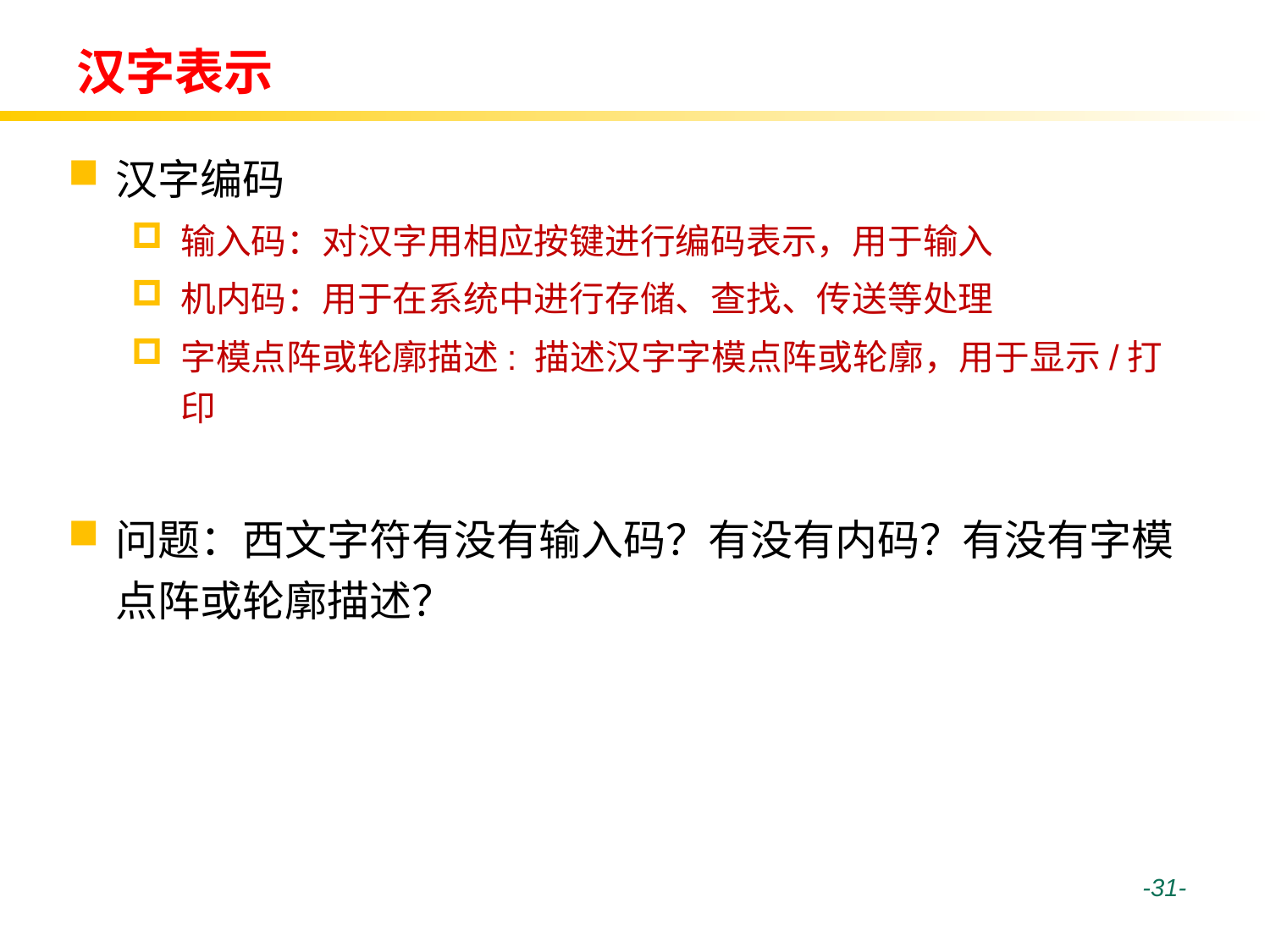

# 汉字表示
汉字编码
输入码：对汉字用相应按键进行编码表示，用于输入
机内码：用于在系统中进行存储、查找、传送等处理
字模点阵或轮廓描述: 描述汉字字模点阵或轮廓，用于显示/打印

问题：西文字符有没有输入码？有没有内码？有没有字模点阵或轮廓描述？

 -31-